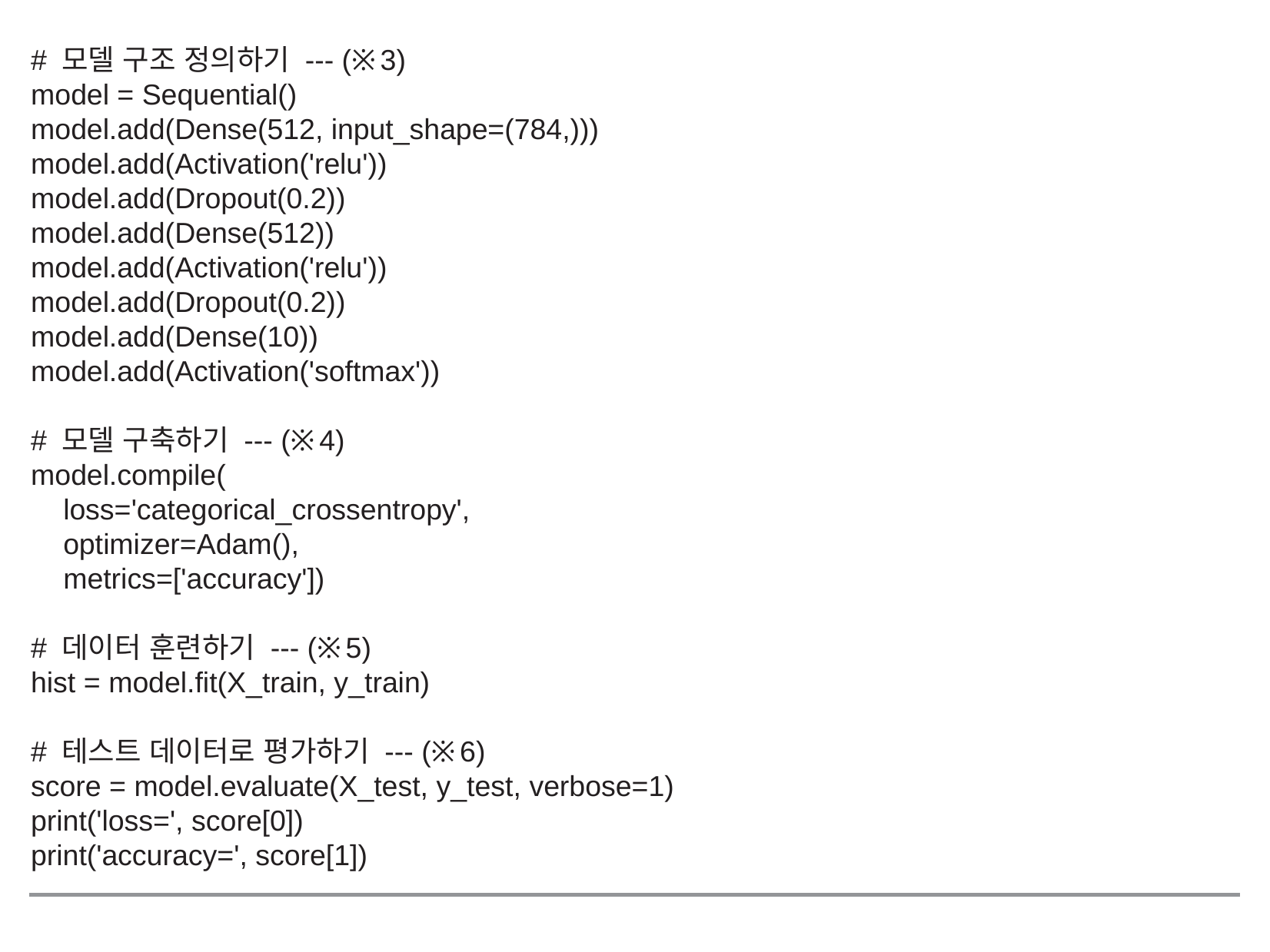

# 모델 구조 정의하기 --- (※3)
model = Sequential()
model.add(Dense(512, input_shape=(784,)))
model.add(Activation('relu'))
model.add(Dropout(0.2))
model.add(Dense(512))
model.add(Activation('relu'))
model.add(Dropout(0.2))
model.add(Dense(10))
model.add(Activation('softmax'))

# 모델 구축하기 --- (※4)
model.compile(
    loss='categorical_crossentropy',
    optimizer=Adam(),
    metrics=['accuracy'])

# 데이터 훈련하기 --- (※5)
hist = model.fit(X_train, y_train)

# 테스트 데이터로 평가하기 --- (※6)
score = model.evaluate(X_test, y_test, verbose=1)
print('loss=', score[0])
print('accuracy=', score[1])